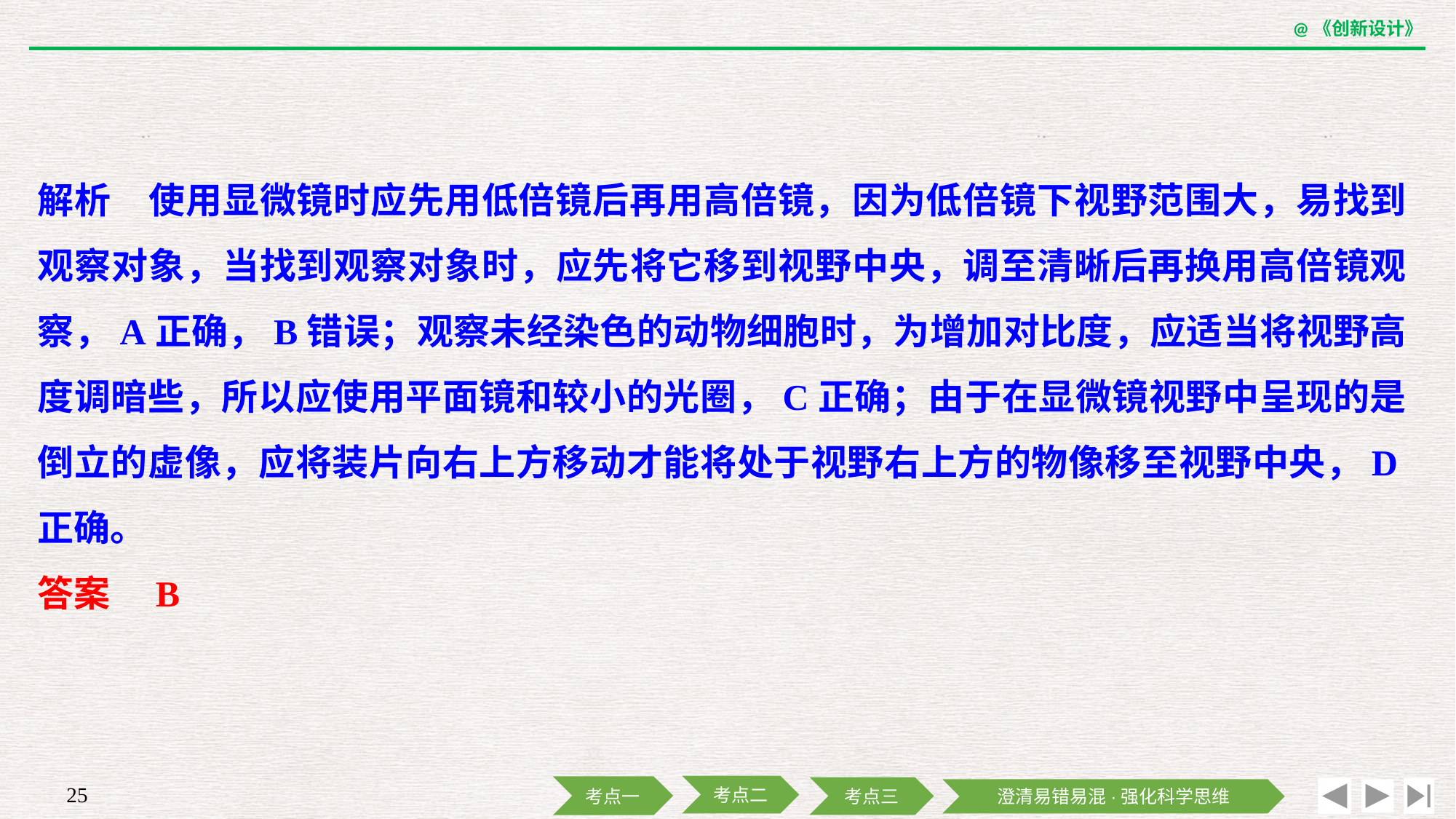

解析　使用显微镜时应先用低倍镜后再用高倍镜，因为低倍镜下视野范围大，易找到观察对象，当找到观察对象时，应先将它移到视野中央，调至清晰后再换用高倍镜观察，A正确，B错误；观察未经染色的动物细胞时，为增加对比度，应适当将视野高度调暗些，所以应使用平面镜和较小的光圈，C正确；由于在显微镜视野中呈现的是倒立的虚像，应将装片向右上方移动才能将处于视野右上方的物像移至视野中央，D正确。
答案　B